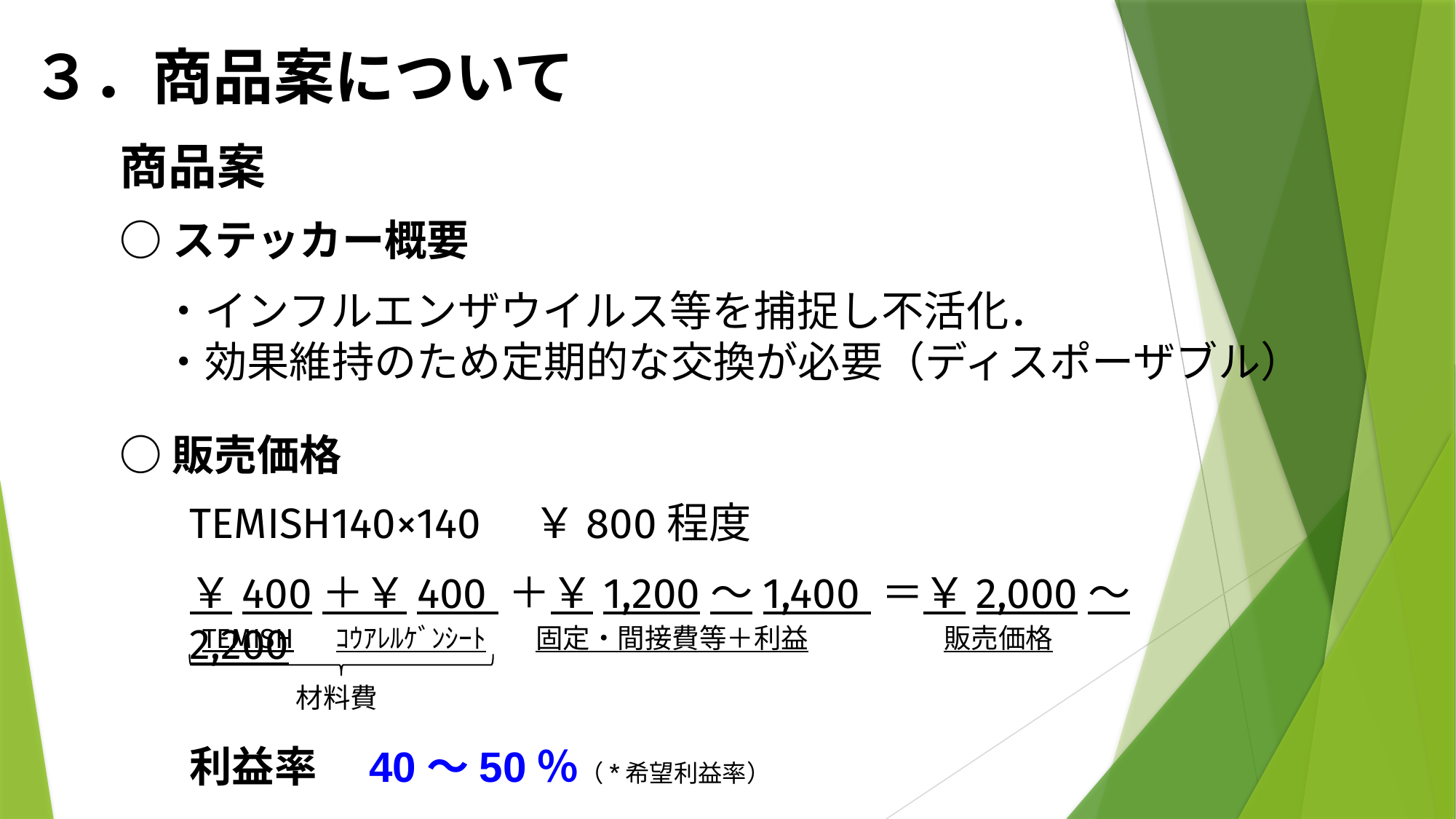

３．商品案について
商品案
○ステッカー概要
・インフルエンザウイルス等を捕捉し不活化．
・効果維持のため定期的な交換が必要（ディスポーザブル）
○販売価格
TEMISH140×140　￥800程度

￥400＋￥400 ＋￥1,200～1,400 ＝￥2,000～2,200

TEMISH
ｺｳｱﾚﾙｹﾞﾝｼｰﾄ
固定・間接費等＋利益
販売価格

材料費
利益率　40～50％（*希望利益率）